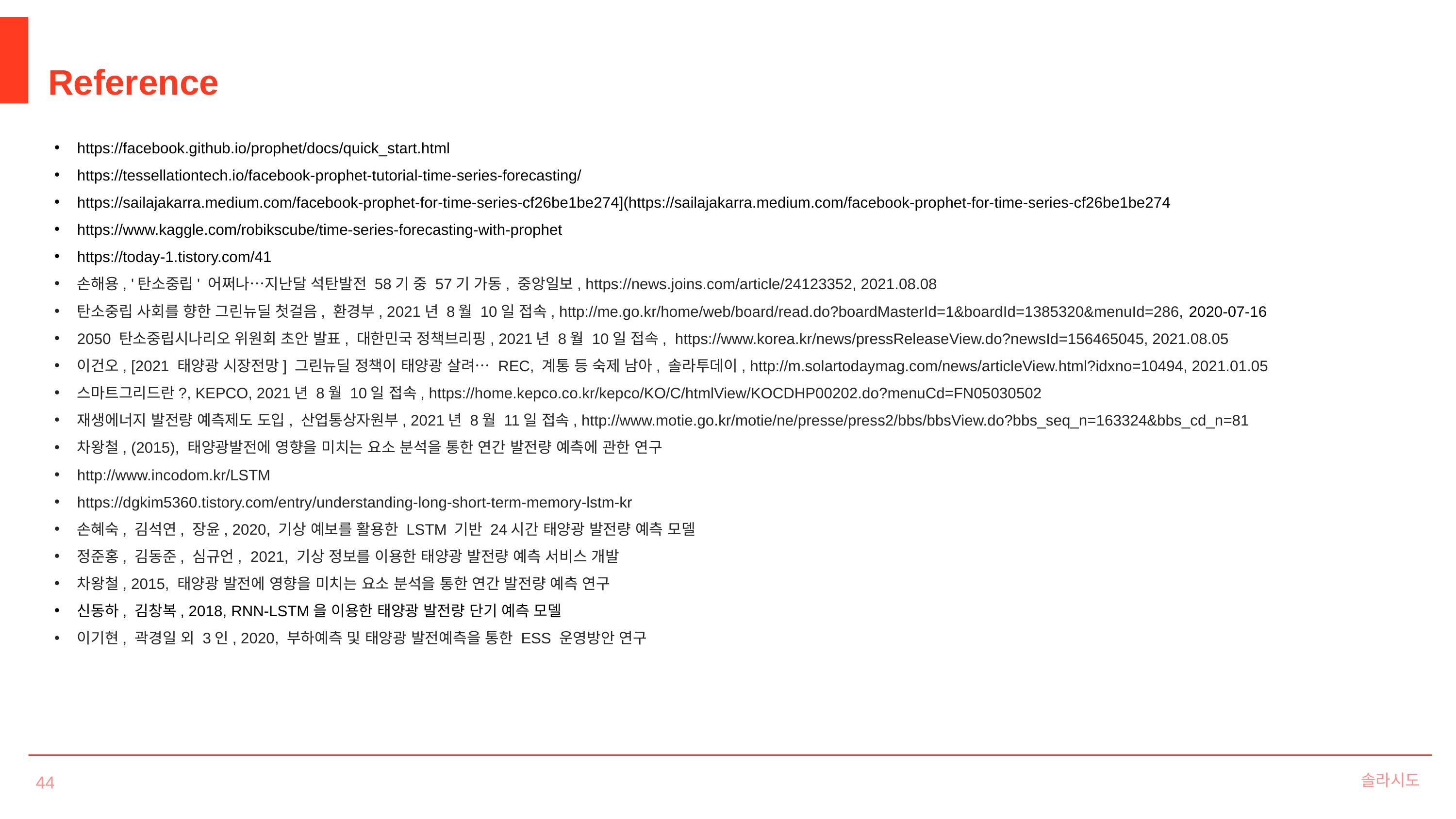

Reference
https://facebook.github.io/prophet/docs/quick_start.html
https://tessellationtech.io/facebook-prophet-tutorial-time-series-forecasting/
https://sailajakarra.medium.com/facebook-prophet-for-time-series-cf26be1be274](https://sailajakarra.medium.com/facebook-prophet-for-time-series-cf26be1be274
https://www.kaggle.com/robikscube/time-series-forecasting-with-prophet
https://today-1.tistory.com/41
손해용, '탄소중립' 어쩌나…지난달 석탄발전 58기 중 57기 가동, 중앙일보, https://news.joins.com/article/24123352, 2021.08.08
탄소중립 사회를 향한 그린뉴딜 첫걸음, 환경부, 2021년 8월 10일 접속, http://me.go.kr/home/web/board/read.do?boardMasterId=1&boardId=1385320&menuId=286, 2020-07-16
2050 탄소중립시나리오 위원회 초안 발표, 대한민국 정책브리핑, 2021년 8월 10일 접속,  https://www.korea.kr/news/pressReleaseView.do?newsId=156465045, 2021.08.05
이건오, [2021 태양광 시장전망] 그린뉴딜 정책이 태양광 살려… REC, 계통 등 숙제 남아, 솔라투데이, http://m.solartodaymag.com/news/articleView.html?idxno=10494, 2021.01.05
스마트그리드란?, KEPCO, 2021년 8월 10일 접속, https://home.kepco.co.kr/kepco/KO/C/htmlView/KOCDHP00202.do?menuCd=FN05030502
재생에너지 발전량 예측제도 도입, 산업통상자원부, 2021년 8월 11일 접속, http://www.motie.go.kr/motie/ne/presse/press2/bbs/bbsView.do?bbs_seq_n=163324&bbs_cd_n=81
차왕철, (2015), 태양광발전에 영향을 미치는 요소 분석을 통한 연간 발전량 예측에 관한 연구
http://www.incodom.kr/LSTM
https://dgkim5360.tistory.com/entry/understanding-long-short-term-memory-lstm-kr
손혜숙, 김석연, 장윤, 2020, 기상 예보를 활용한 LSTM 기반 24시간 태양광 발전량 예측 모델
정준홍, 김동준, 심규언,  2021, 기상 정보를 이용한 태양광 발전량 예측 서비스 개발
차왕철, 2015, 태양광 발전에 영향을 미치는 요소 분석을 통한 연간 발전량 예측 연구
신동하, 김창복, 2018, RNN-LSTM을 이용한 태양광 발전량 단기 예측 모델
이기현, 곽경일 외 3인, 2020, 부하예측 및 태양광 발전예측을 통한 ESS 운영방안 연구

솔라시도
44